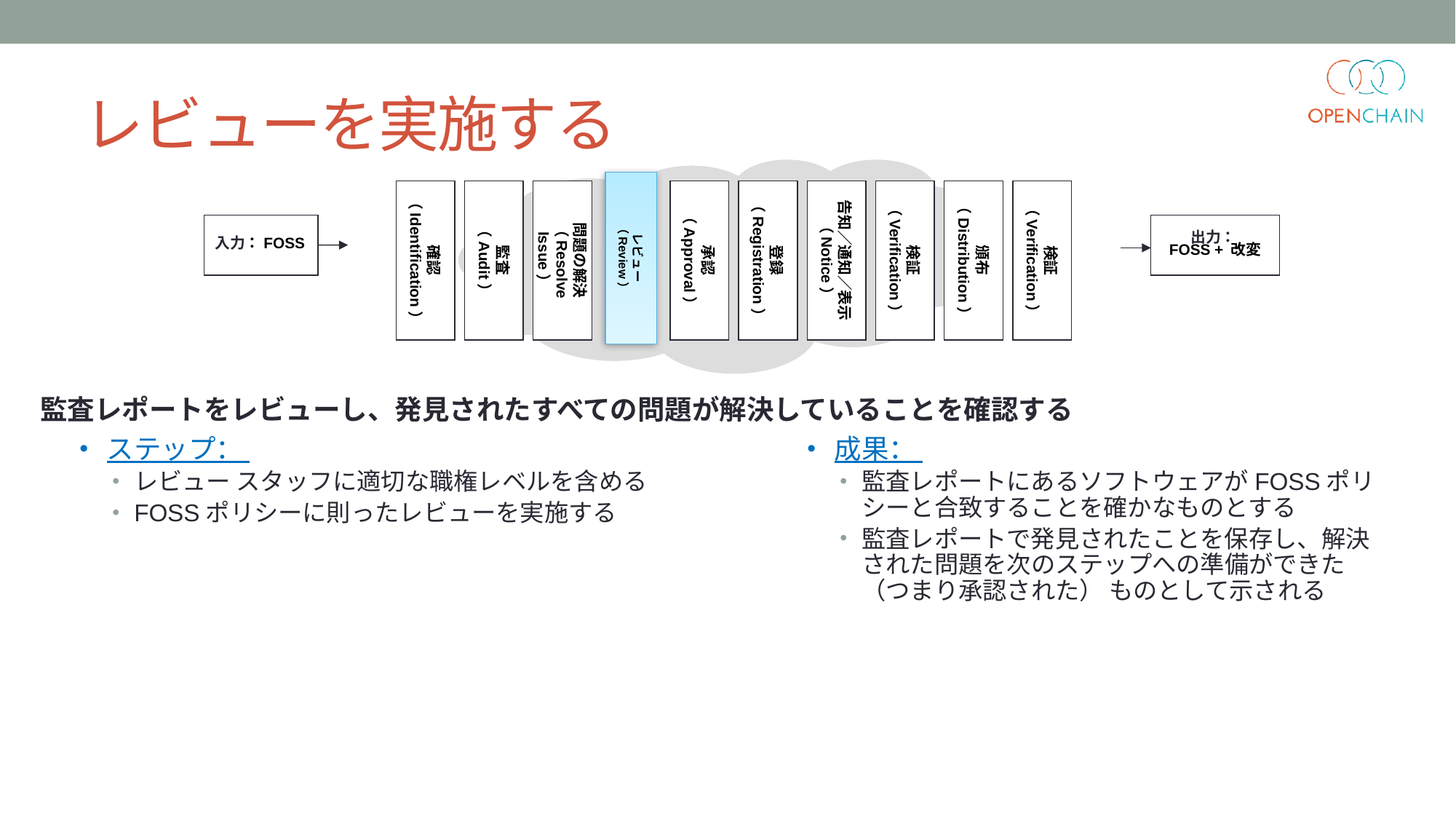

レビューを実施する

レビュー
（Review）
出力：
FOSS + 改変
確認
（Identification）
監査
（Audit）
問題の解決
（Resolve Issue）
承認
（Approval）
登録
（Registration）
告知／通知／表示
（Notice）
検証
（Verification）
頒布
（Distribution）
検証
（Verification）
入力：FOSS
監査レポートをレビューし、発見されたすべての問題が解決していることを確認する
ステップ：
レビュー スタッフに適切な職権レベルを含める
FOSSポリシーに則ったレビューを実施する
成果：
監査レポートにあるソフトウェアがFOSSポリシーと合致することを確かなものとする
監査レポートで発見されたことを保存し、解決された問題を次のステップへの準備ができた（つまり承認された） ものとして示される